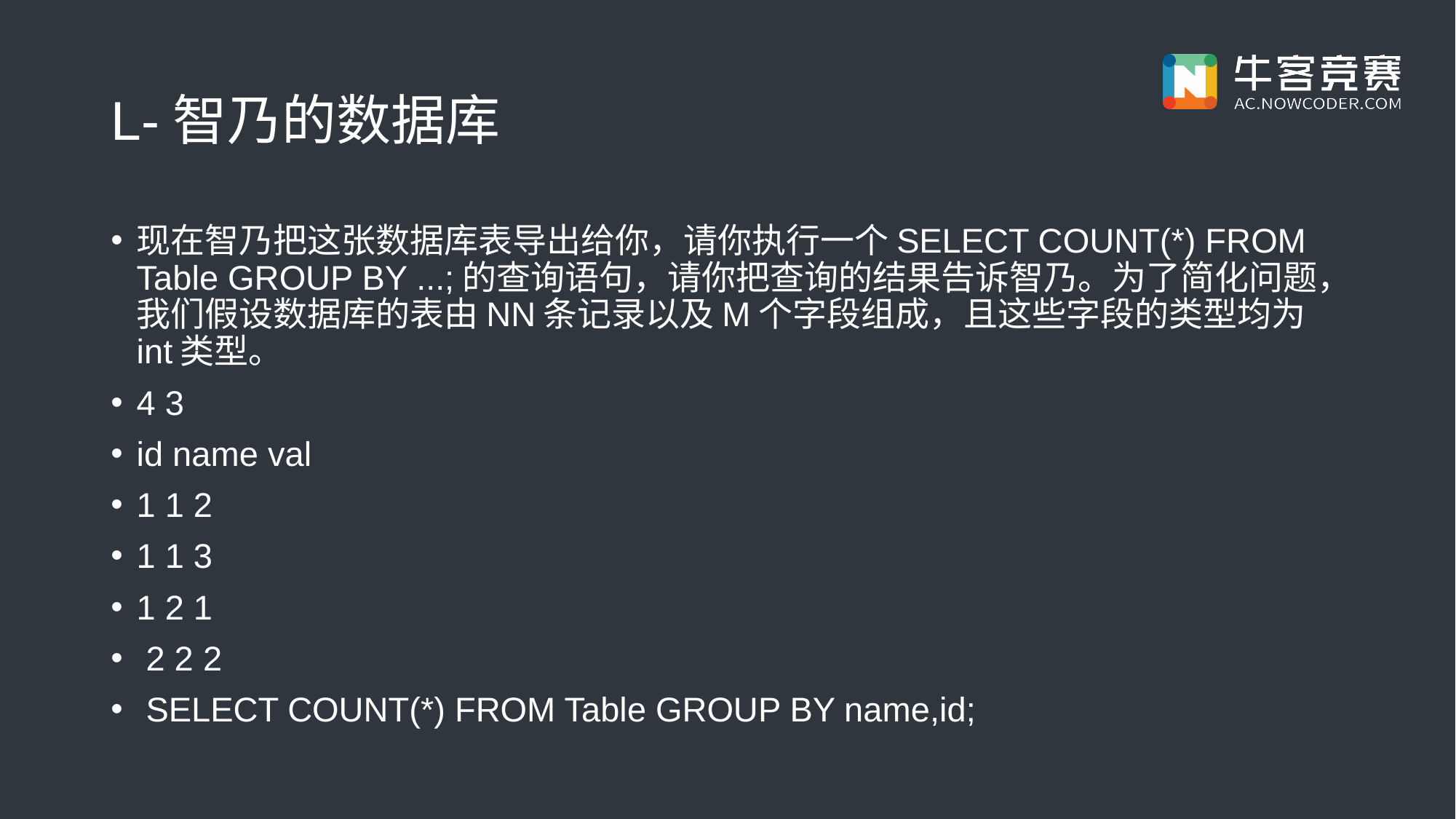

# L-智乃的数据库
现在智乃把这张数据库表导出给你，请你执行一个SELECT COUNT(*) FROM Table GROUP BY ...;的查询语句，请你把查询的结果告诉智乃。为了简化问题，我们假设数据库的表由NN条记录以及M个字段组成，且这些字段的类型均为int类型。
4 3
id name val
1 1 2
1 1 3
1 2 1
 2 2 2
 SELECT COUNT(*) FROM Table GROUP BY name,id;